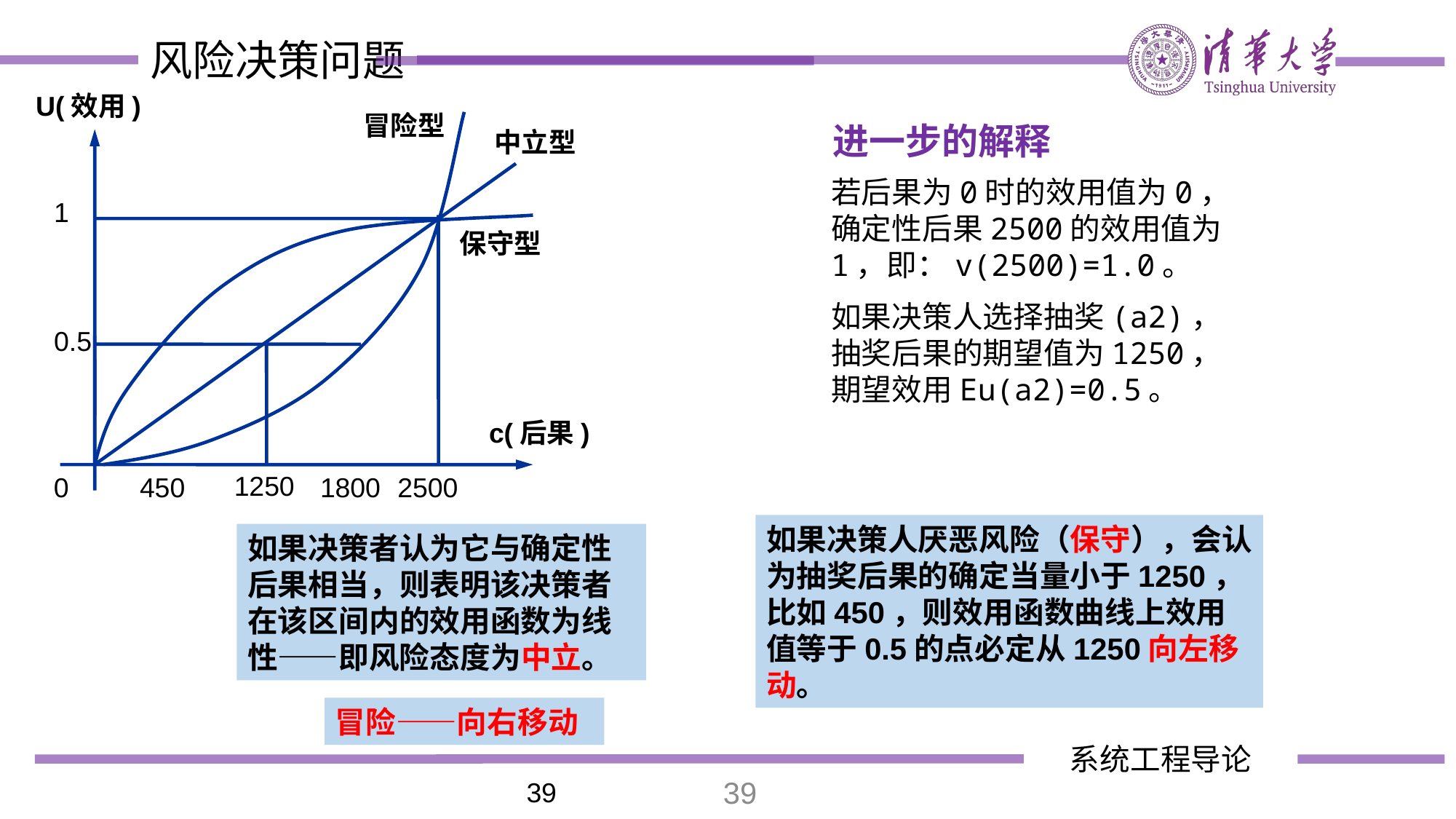

U(效用)
冒险型

中立型

1

0.5

c(后果)
1250
0

2500
保守型
进一步的解释
若后果为0时的效用值为0，确定性后果2500的效用值为1，即：v(2500)=1.0。
如果决策人选择抽奖(a2)，抽奖后果的期望值为1250，期望效用Eu(a2)=0.5。

450
1800
如果决策人厌恶风险（保守），会认为抽奖后果的确定当量小于1250，比如450，则效用函数曲线上效用值等于0.5的点必定从1250向左移动。
如果决策者认为它与确定性后果相当，则表明该决策者在该区间内的效用函数为线性——即风险态度为中立。
冒险——向右移动
39